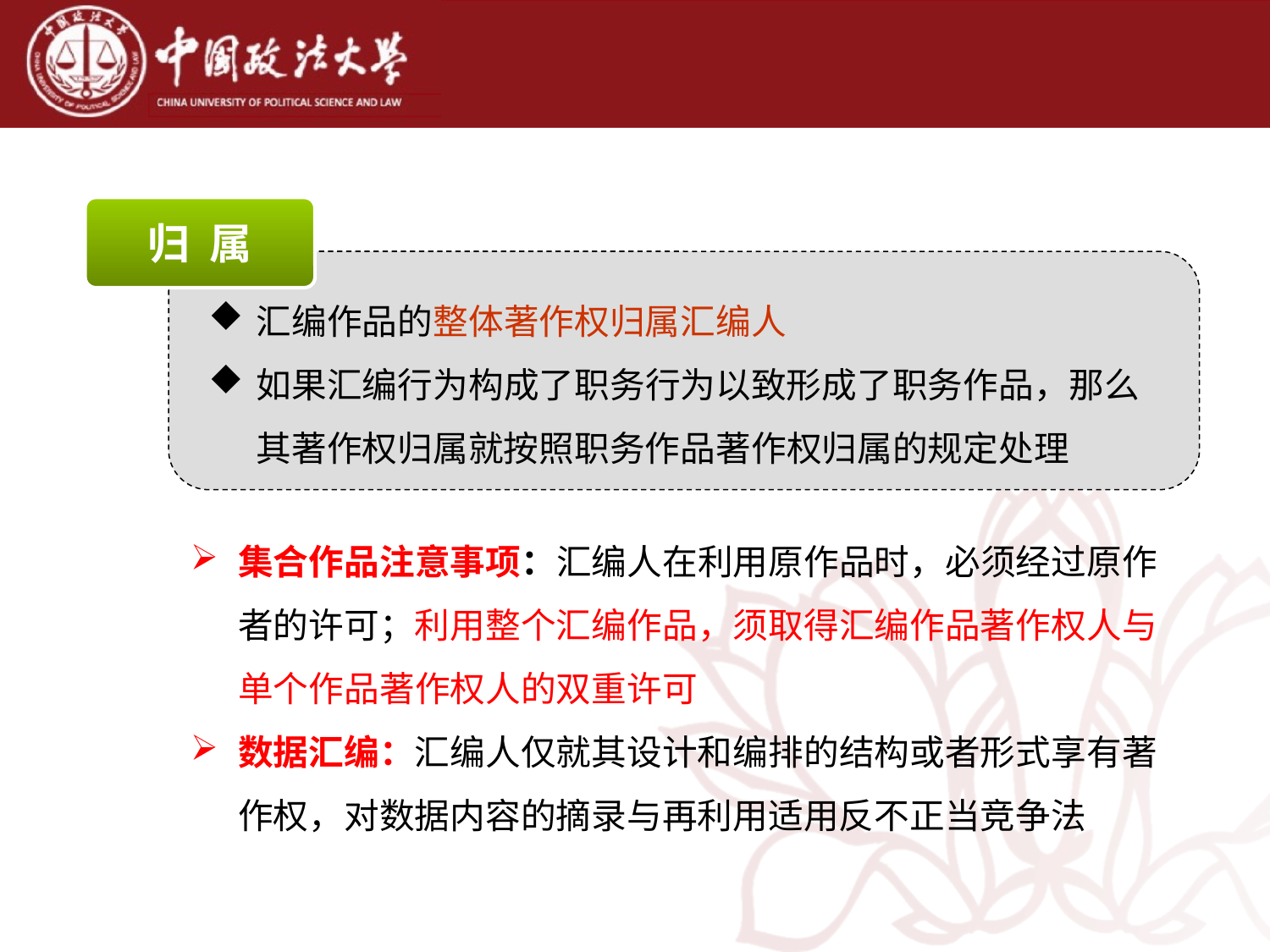

归  属

汇编作品的整体著作权归属汇编人
如果汇编行为构成了职务行为以致形成了职务作品，那么其著作权归属就按照职务作品著作权归属的规定处理
集合作品注意事项：汇编人在利用原作品时，必须经过原作者的许可；利用整个汇编作品，须取得汇编作品著作权人与单个作品著作权人的双重许可
数据汇编：汇编人仅就其设计和编排的结构或者形式享有著作权，对数据内容的摘录与再利用适用反不正当竞争法